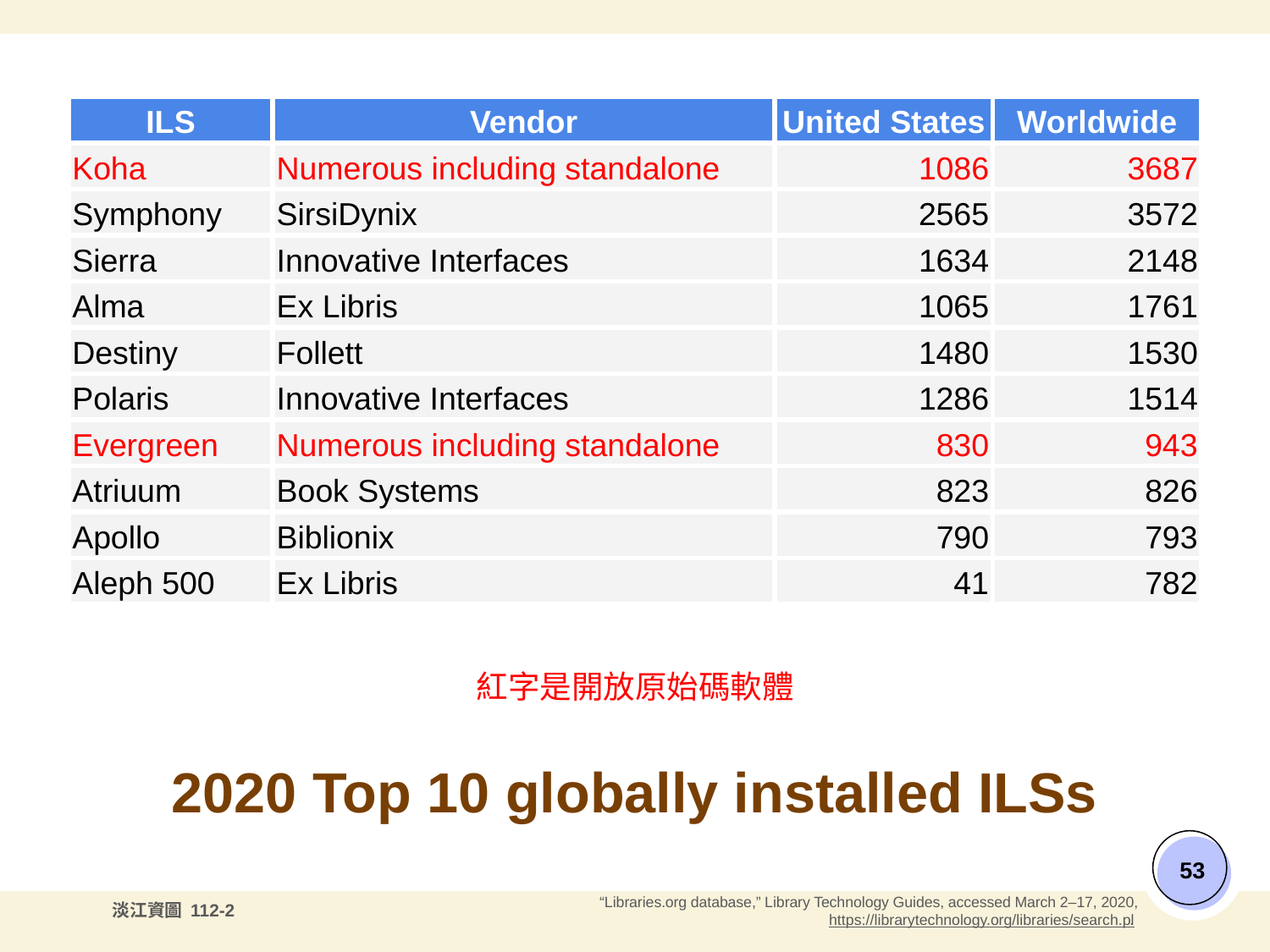

| ILS | Vendor | United States | Worldwide |
| --- | --- | --- | --- |
| Koha | Numerous including standalone | 1086 | 3687 |
| Symphony | SirsiDynix | 2565 | 3572 |
| Sierra | Innovative Interfaces | 1634 | 2148 |
| Alma | Ex Libris | 1065 | 1761 |
| Destiny | Follett | 1480 | 1530 |
| Polaris | Innovative Interfaces | 1286 | 1514 |
| Evergreen | Numerous including standalone | 830 | 943 |
| Atriuum | Book Systems | 823 | 826 |
| Apollo | Biblionix | 790 | 793 |
| Aleph 500 | Ex Libris | 41 | 782 |
紅字是開放原始碼軟體
# 2020 Top 10 globally installed ILSs
53
“Libraries.org database,” Library Technology Guides, accessed March 2–17, 2020,
https://librarytechnology.org/libraries/search.pl.